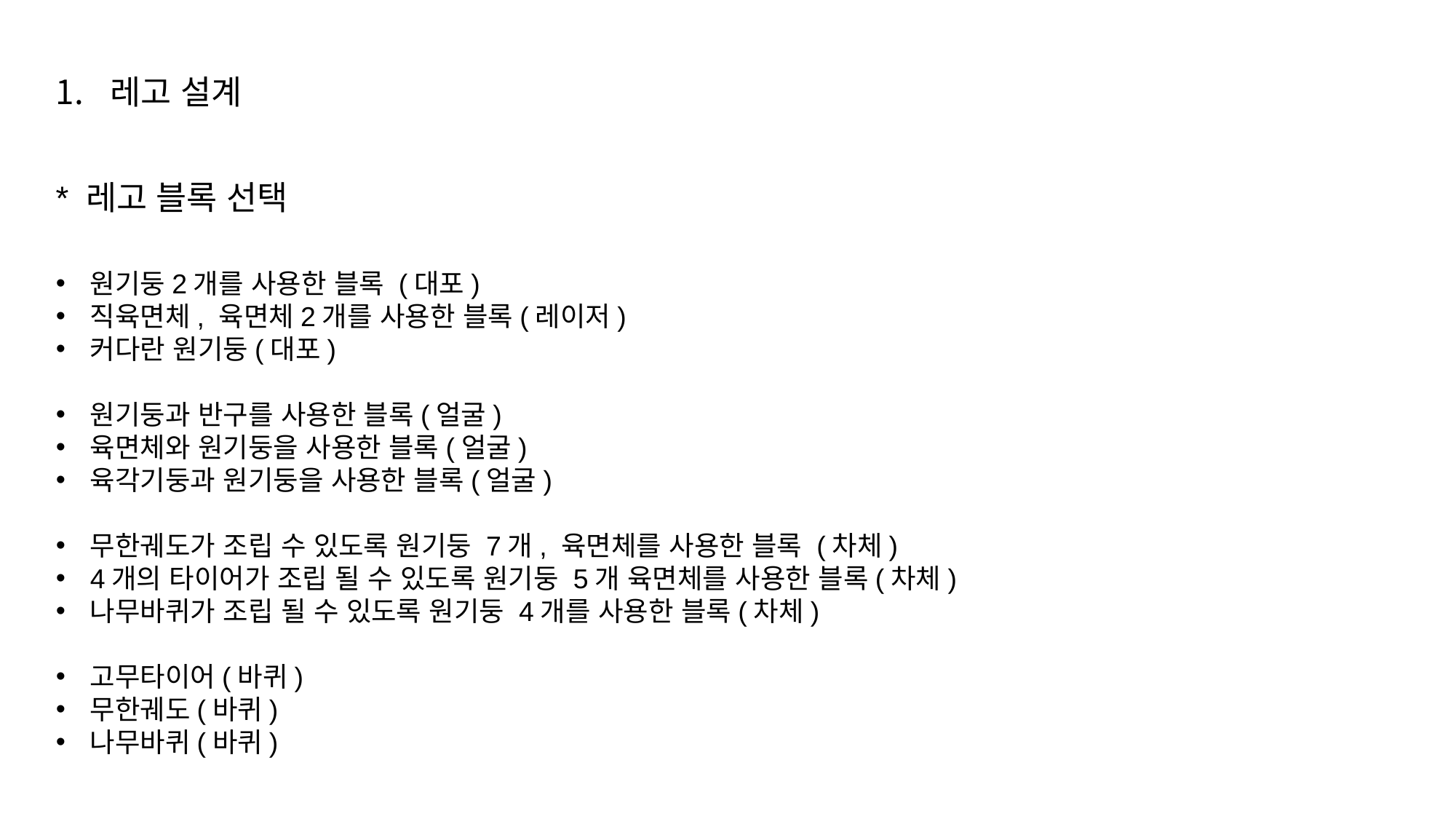

레고 설계

* 레고 블록 선택

원기둥2개를 사용한 블록 (대포)
직육면체, 육면체2개를 사용한 블록(레이저)
커다란 원기둥(대포)

원기둥과 반구를 사용한 블록(얼굴)
육면체와 원기둥을 사용한 블록(얼굴)
육각기둥과 원기둥을 사용한 블록(얼굴)

무한궤도가 조립 수 있도록 원기둥 7개, 육면체를 사용한 블록 (차체)
4개의 타이어가 조립 될 수 있도록 원기둥 5개 육면체를 사용한 블록(차체)
나무바퀴가 조립 될 수 있도록 원기둥 4개를 사용한 블록(차체)

고무타이어(바퀴)
무한궤도(바퀴)
나무바퀴(바퀴)